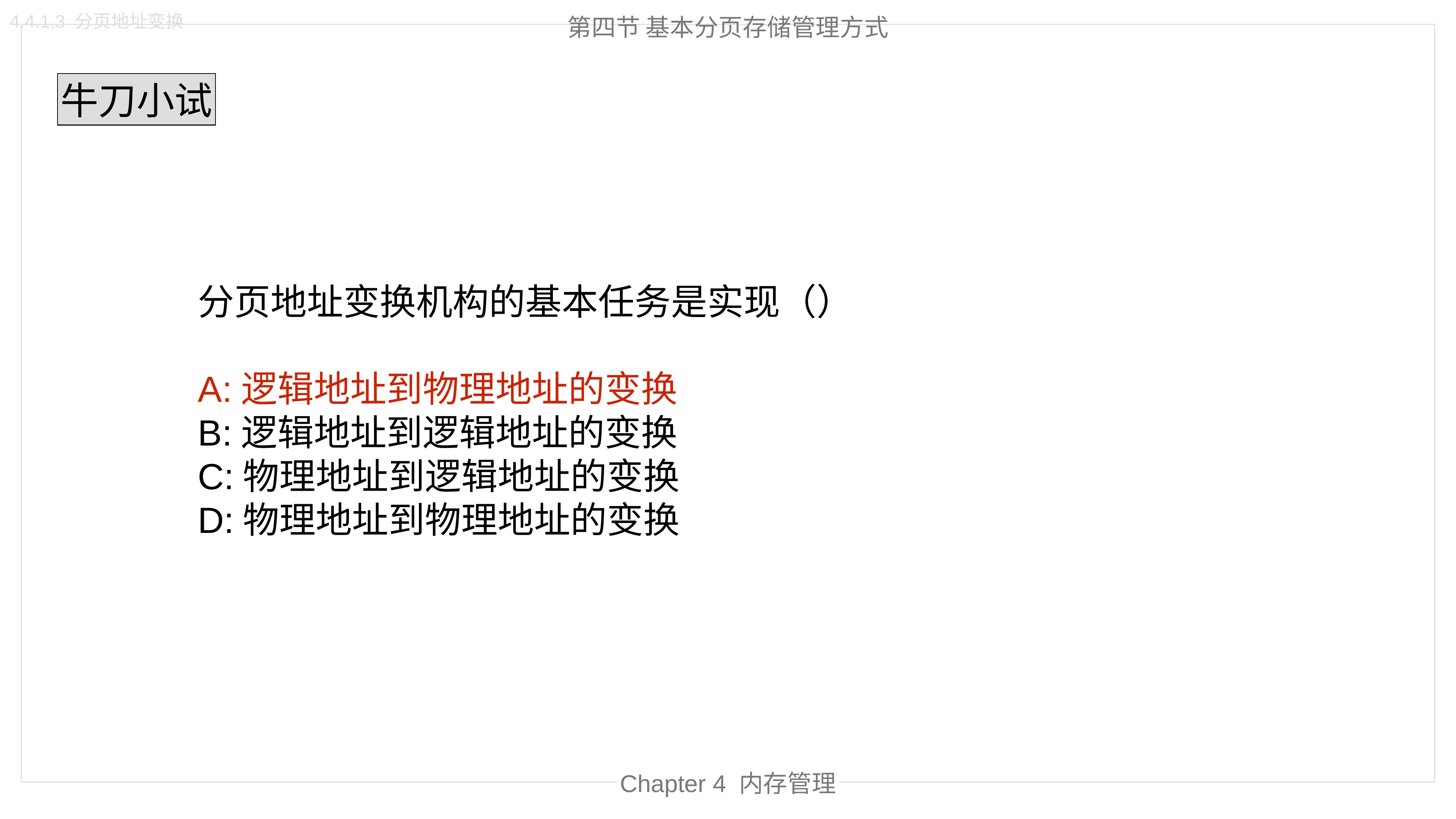

4.4.1.3 分页地址变换
第四节 基本分页存储管理方式

牛刀小试
分页地址变换机构的基本任务是实现（）

A:逻辑地址到物理地址的变换
B:逻辑地址到逻辑地址的变换
C:物理地址到逻辑地址的变换
D:物理地址到物理地址的变换
Chapter 4 内存管理